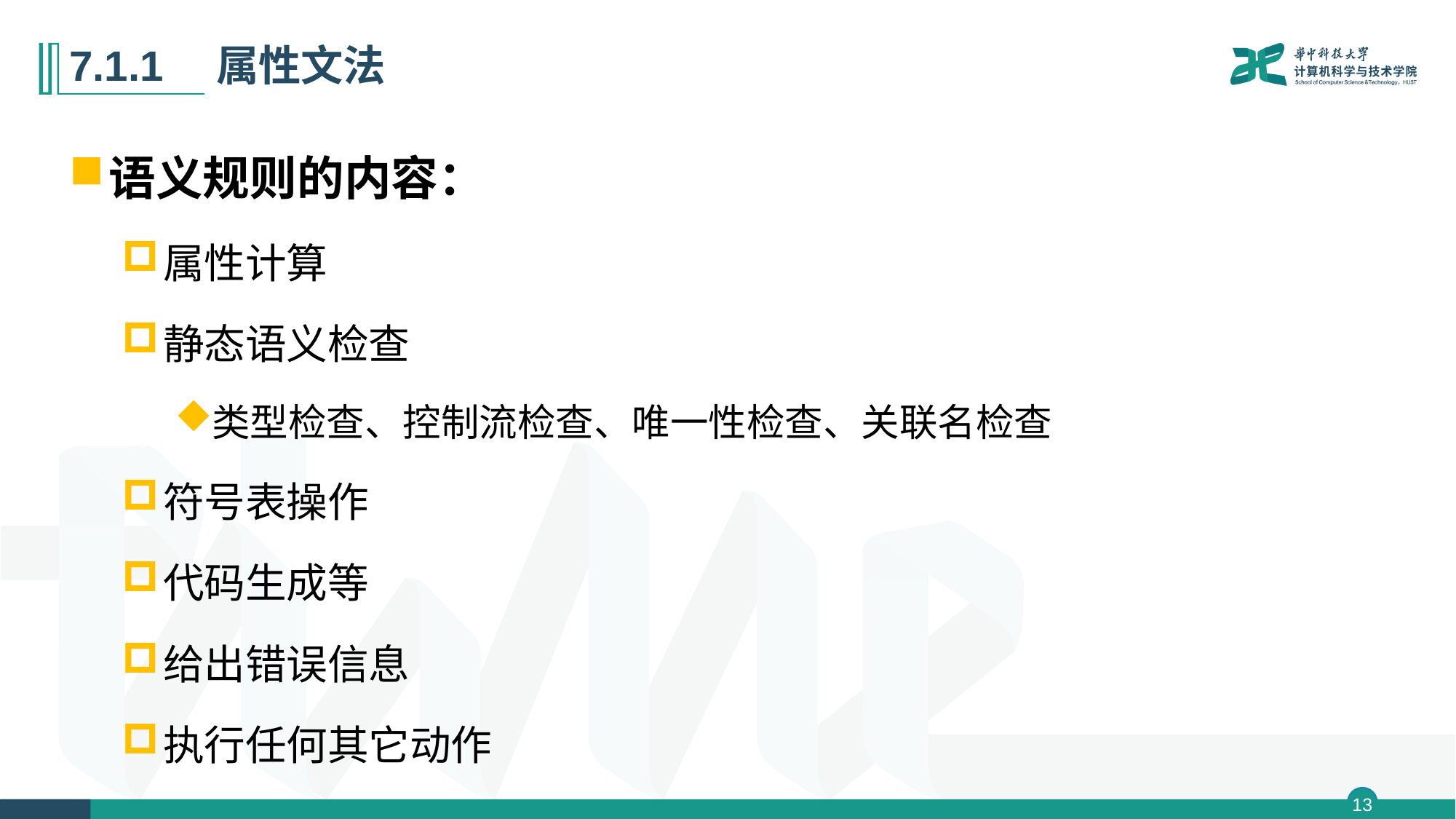

# 7.1.1　属性文法
语义规则的内容：
属性计算
静态语义检查
类型检查、控制流检查、唯一性检查、关联名检查
符号表操作
代码生成等
给出错误信息
执行任何其它动作